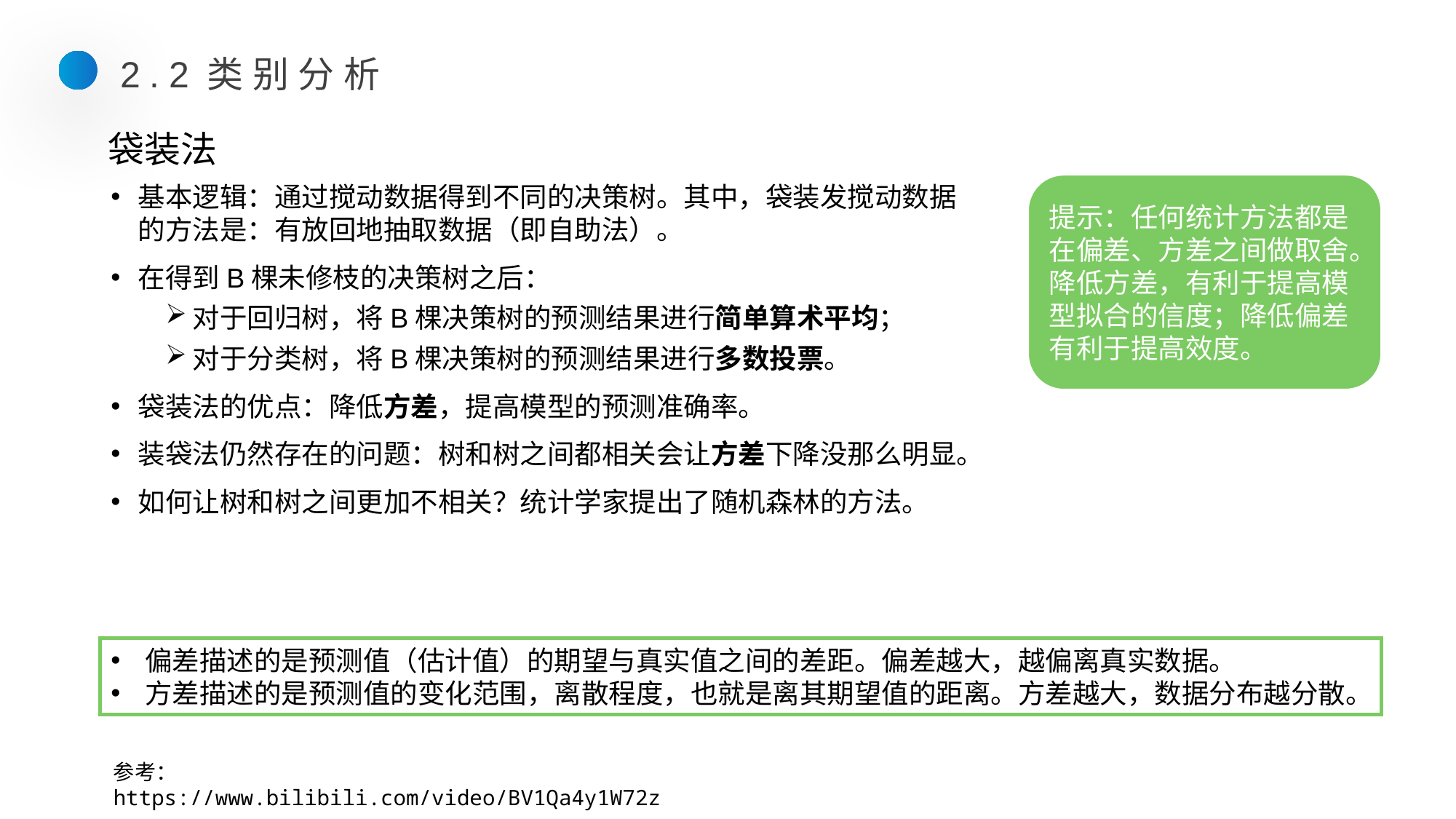

2.2类别分析

# 袋装法
基本逻辑：通过搅动数据得到不同的决策树。其中，袋装发搅动数据的方法是：有放回地抽取数据（即自助法）。
在得到B棵未修枝的决策树之后：
对于回归树，将B棵决策树的预测结果进行简单算术平均；
对于分类树，将B棵决策树的预测结果进行多数投票。
袋装法的优点：降低方差，提高模型的预测准确率。
装袋法仍然存在的问题：树和树之间都相关会让方差下降没那么明显。
如何让树和树之间更加不相关？统计学家提出了随机森林的方法。

提示：任何统计方法都是在偏差、方差之间做取舍。降低方差，有利于提高模型拟合的信度；降低偏差有利于提高效度。
偏差描述的是预测值（估计值）的期望与真实值之间的差距。偏差越大，越偏离真实数据。
方差描述的是预测值的变化范围，离散程度，也就是离其期望值的距离。方差越大，数据分布越分散。
参考： https://www.bilibili.com/video/BV1Qa4y1W72z